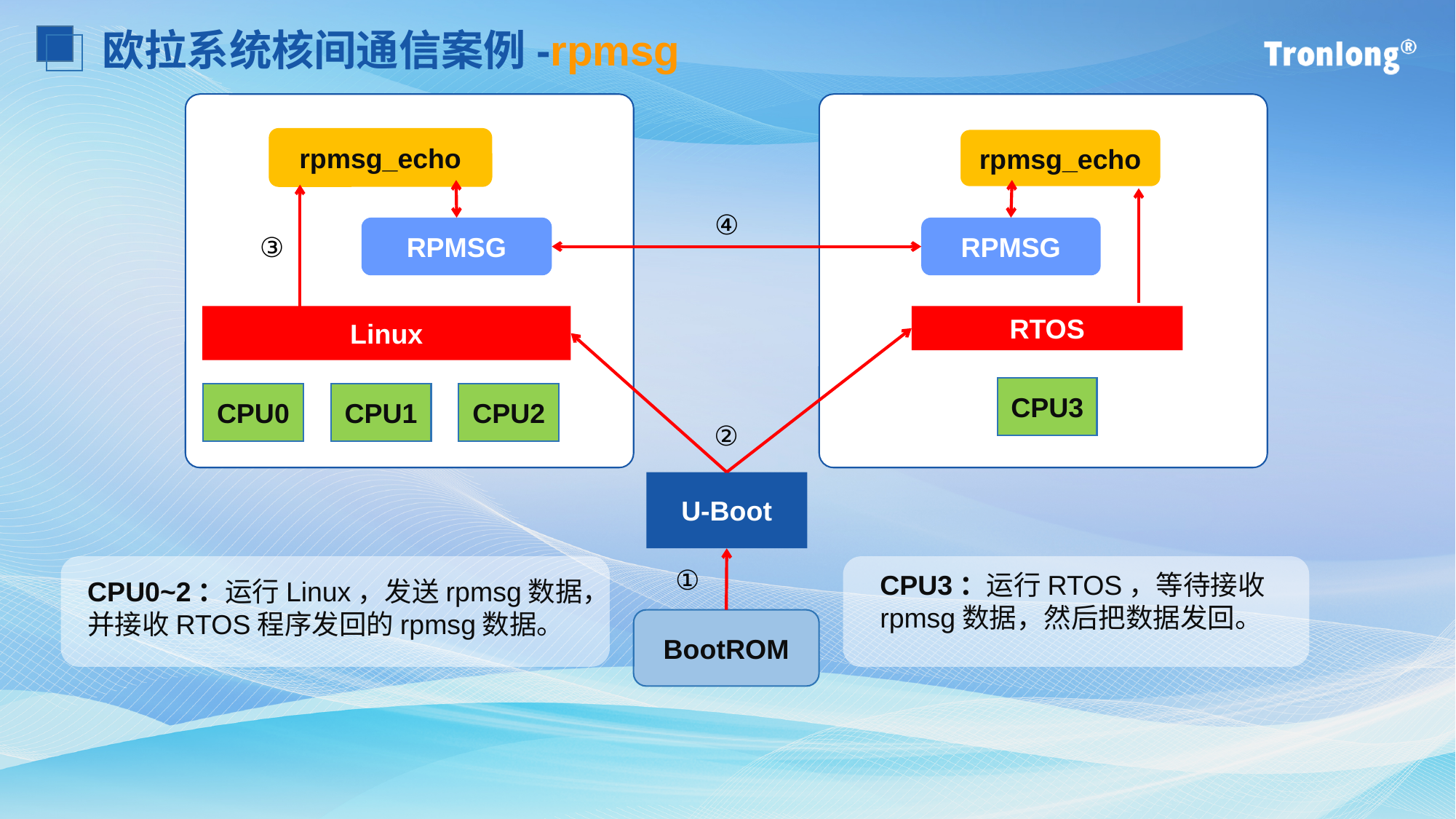

欧拉系统核间通信案例-rpmsg

rpmsg_echo
RPMSG
③
Linux
CPU0
CPU1
CPU2

rpmsg_echo
RPMSG
RTOS
CPU3
④
②
U-Boot
①
BootROM

CPU3：运行RTOS，等待接收rpmsg数据，然后把数据发回。

CPU0~2：运行Linux，发送rpmsg数据，
并接收RTOS程序发回的rpmsg数据。